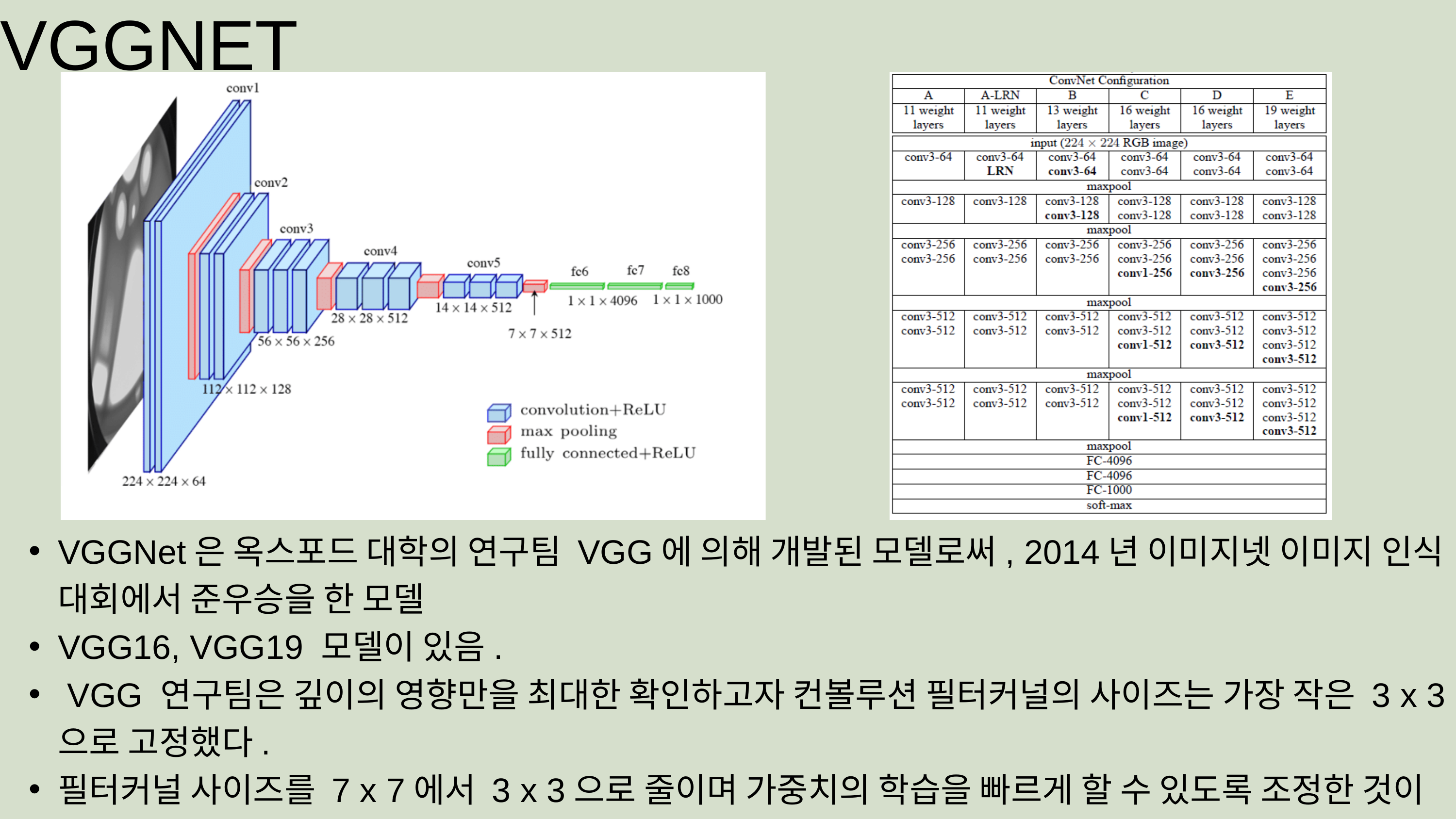

VGGNET

VGGNet은 옥스포드 대학의 연구팀 VGG에 의해 개발된 모델로써, 2014년 이미지넷 이미지 인식 대회에서 준우승을 한 모델
VGG16, VGG19 모델이 있음.
 VGG 연구팀은 깊이의 영향만을 최대한 확인하고자 컨볼루션 필터커널의 사이즈는 가장 작은 3 x 3으로 고정했다.
필터커널 사이즈를 7 x 7에서 3 x 3으로 줄이며 가중치의 학습을 빠르게 할 수 있도록 조정한 것이 특징이다.